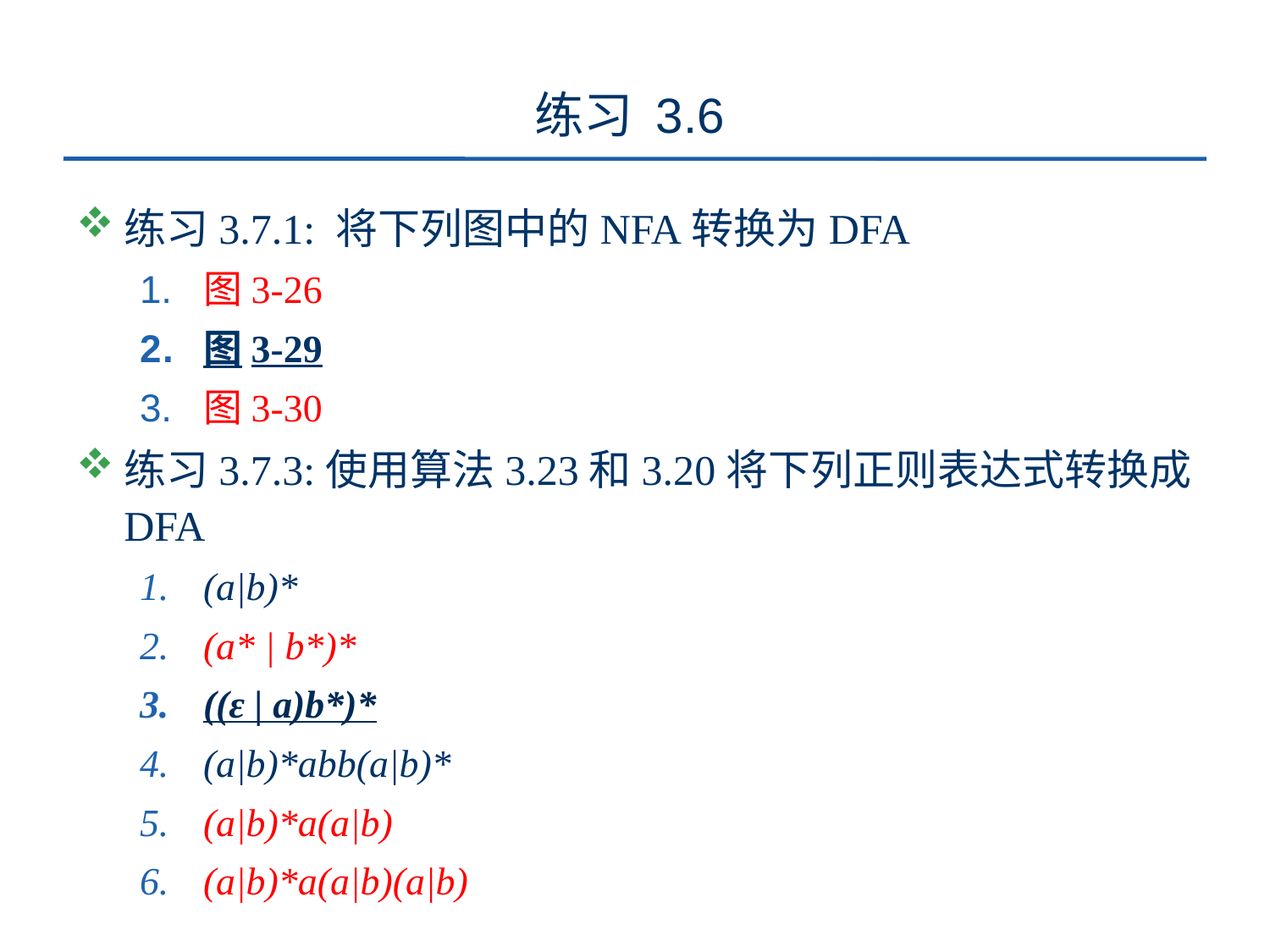

# 练习 3.6
练习3.7.1: 将下列图中的NFA转换为DFA
图3-26
图3-29
图3-30
练习3.7.3:使用算法3.23和3.20将下列正则表达式转换成DFA
(a|b)*
(a* | b*)*
((ε | a)b*)*
(a|b)*abb(a|b)*
(a|b)*a(a|b)
(a|b)*a(a|b)(a|b)